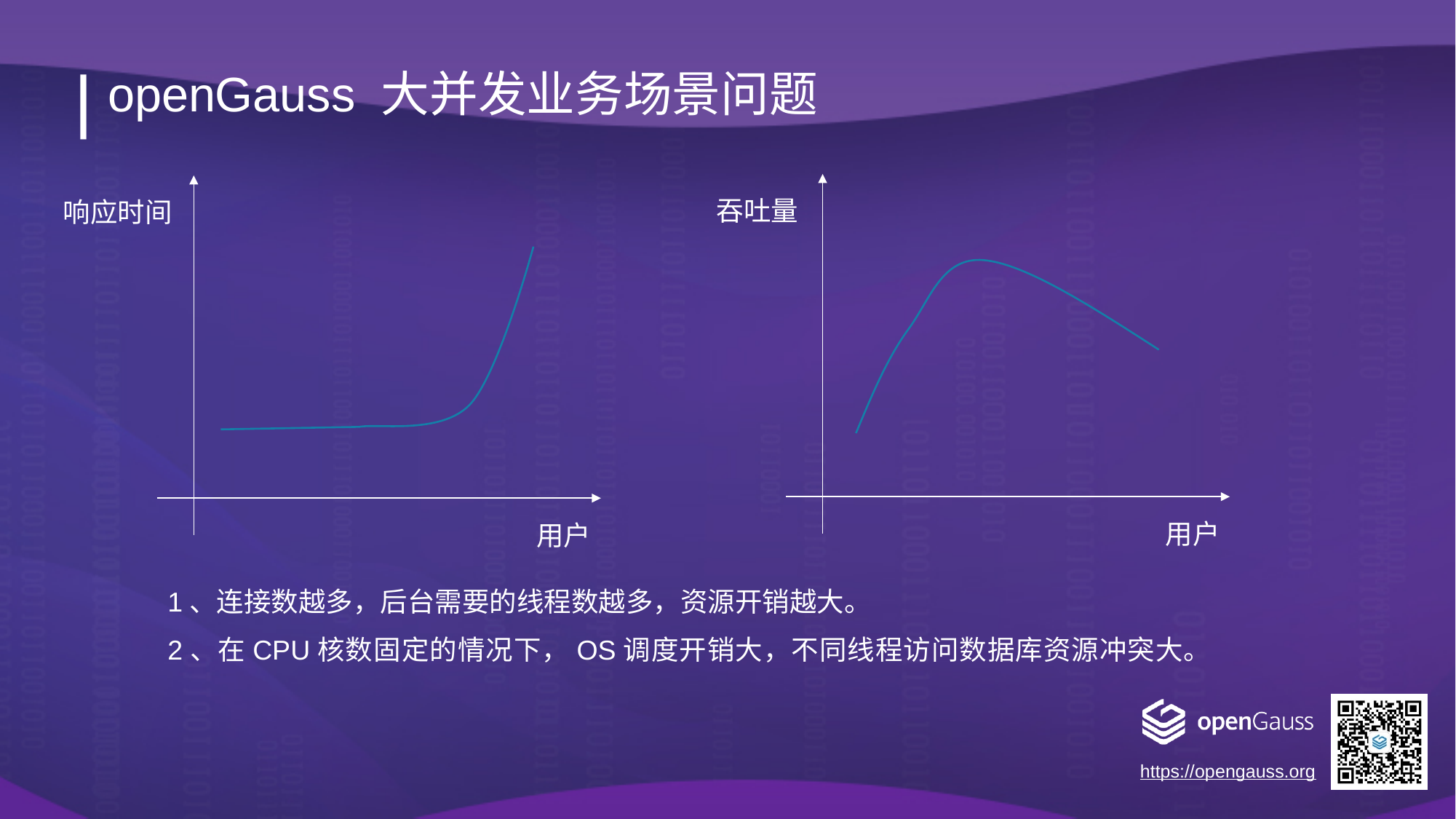

openGauss 大并发业务场景问题

吞吐量
响应时间

用户
用户
1、连接数越多，后台需要的线程数越多，资源开销越大。
2、在CPU核数固定的情况下，OS调度开销大，不同线程访问数据库资源冲突大。